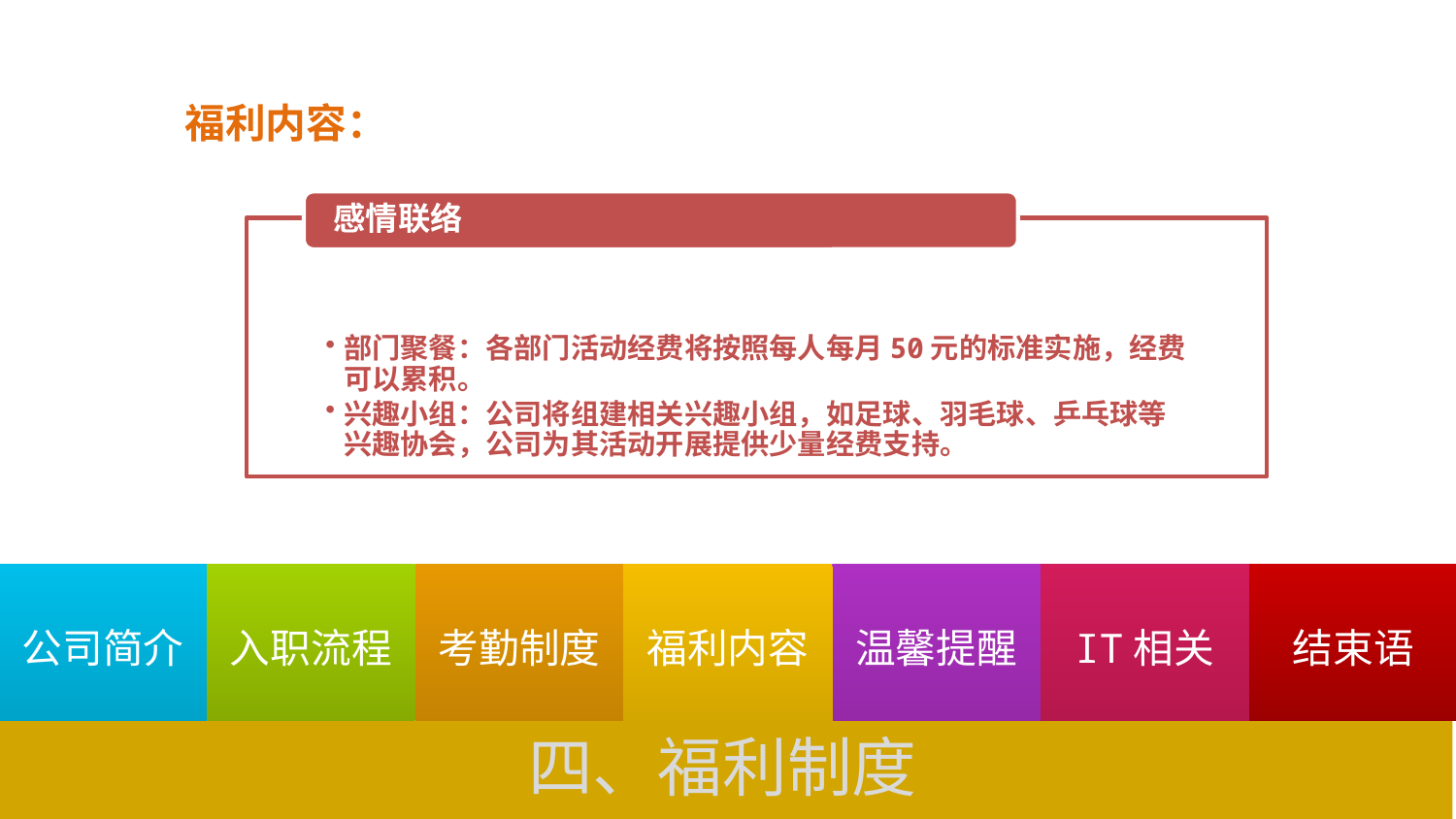

福利内容：
部门聚餐：各部门活动经费将按照每人每月50元的标准实施，经费可以累积。
兴趣小组：公司将组建相关兴趣小组，如足球、羽毛球、乒乓球等兴趣协会，公司为其活动开展提供少量经费支持。
感情联络

四、福利制度

结束语
温馨提醒
IT相关
公司简介
入职流程
考勤制度
福利内容